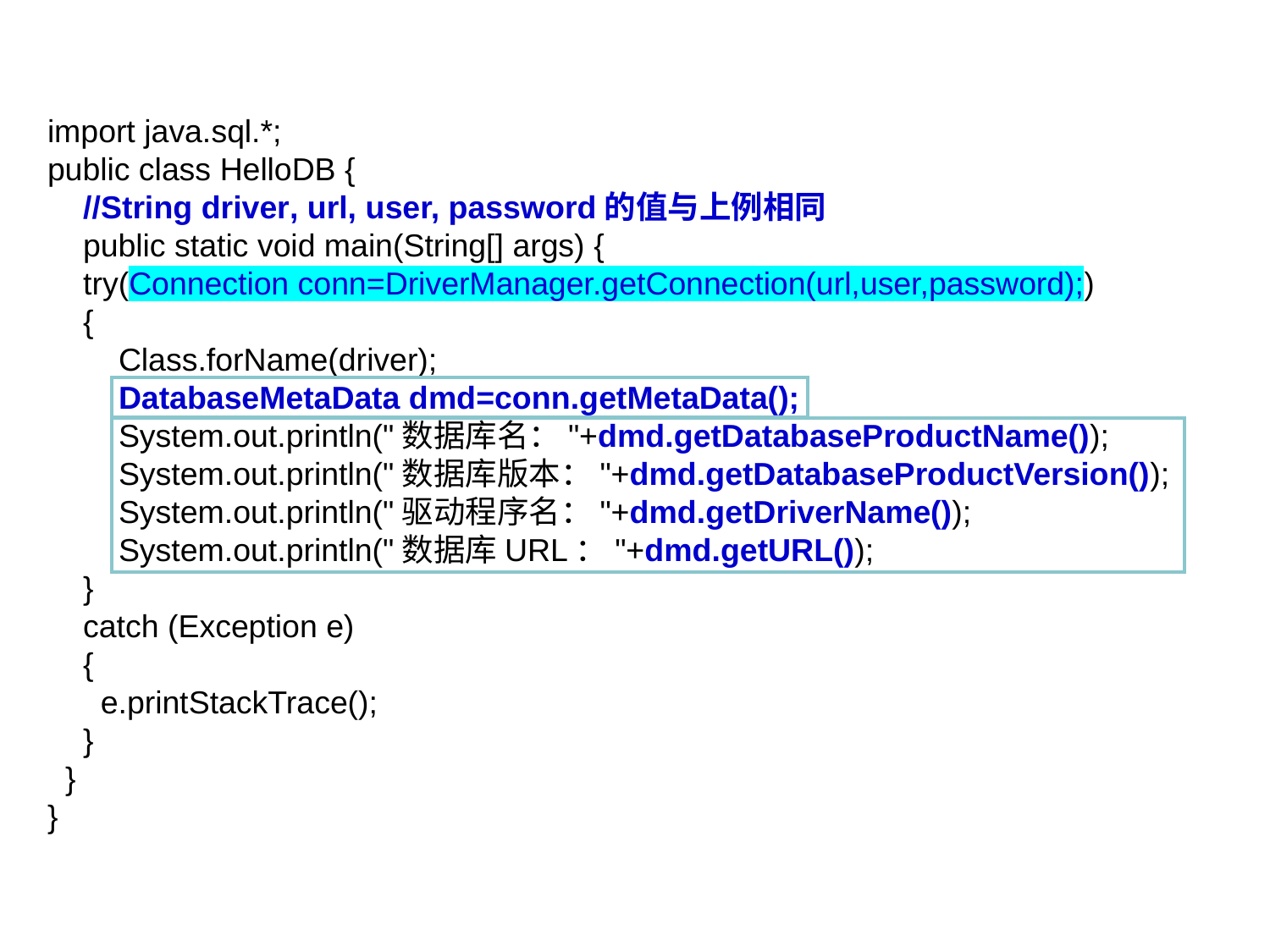

import java.sql.*;
public class HelloDB {
    //String driver, url, user, password的值与上例相同
    public static void main(String[] args) {
    try(Connection conn=DriverManager.getConnection(url,user,password);)
    {
        Class.forName(driver);
        DatabaseMetaData dmd=conn.getMetaData();
        System.out.println("数据库名："+dmd.getDatabaseProductName());
        System.out.println("数据库版本："+dmd.getDatabaseProductVersion());
        System.out.println("驱动程序名："+dmd.getDriverName());
        System.out.println("数据库URL："+dmd.getURL());
    }
    catch (Exception e)
    {
      e.printStackTrace();
    }
  }
}